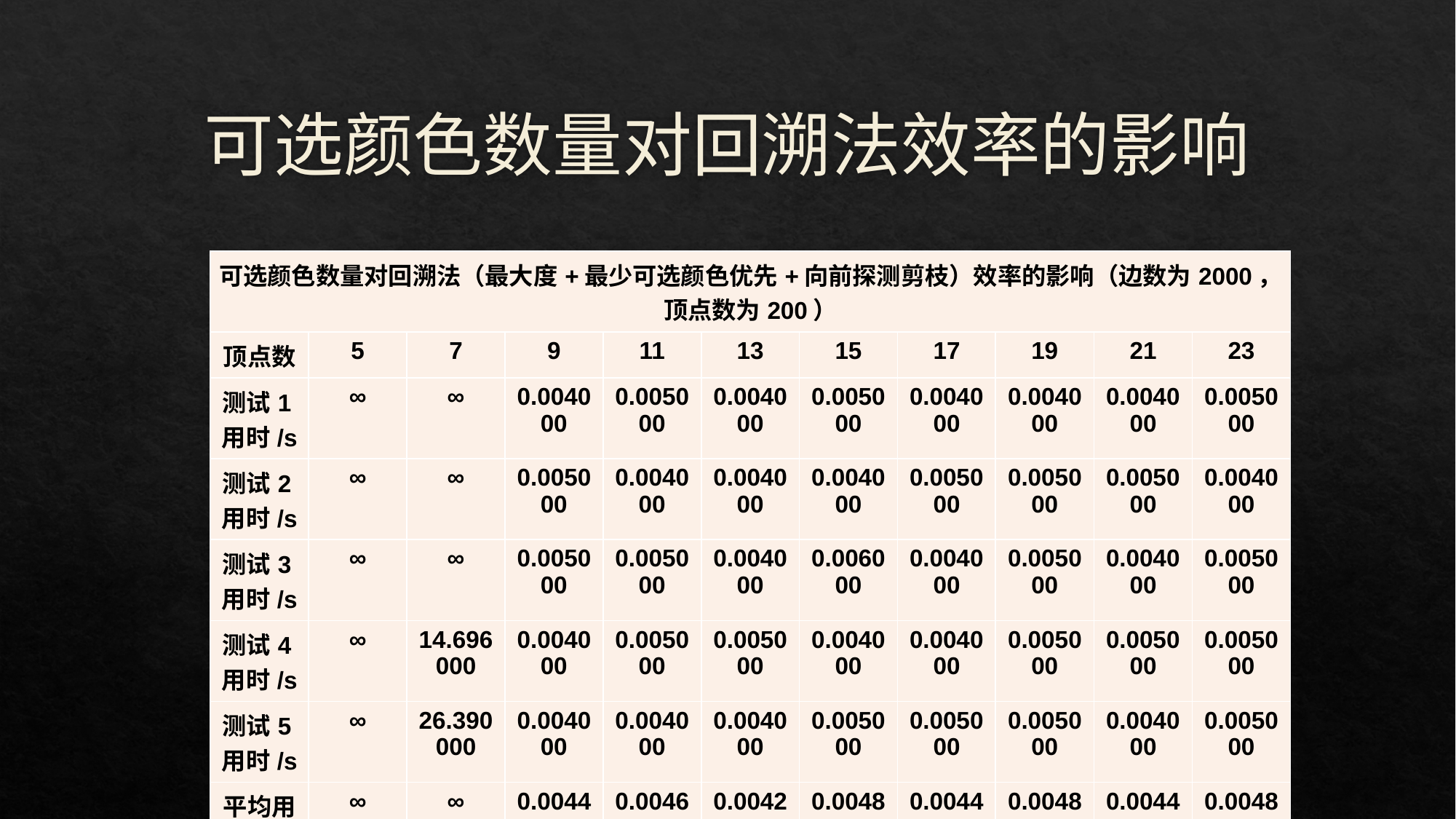

# 可选颜色数量对回溯法效率的影响
| 可选颜色数量对回溯法（最大度+最少可选颜色优先+向前探测剪枝）效率的影响（边数为2000，顶点数为200） |  |  |  |  |  |  |  |  |  |  |
| --- | --- | --- | --- | --- | --- | --- | --- | --- | --- | --- |
| 顶点数 | 5 | 7 | 9 | 11 | 13 | 15 | 17 | 19 | 21 | 23 |
| 测试1用时/s | ∞ | ∞ | 0.004000 | 0.005000 | 0.004000 | 0.005000 | 0.004000 | 0.004000 | 0.004000 | 0.005000 |
| 测试2用时/s | ∞ | ∞ | 0.005000 | 0.004000 | 0.004000 | 0.004000 | 0.005000 | 0.005000 | 0.005000 | 0.004000 |
| 测试3用时/s | ∞ | ∞ | 0.005000 | 0.005000 | 0.004000 | 0.006000 | 0.004000 | 0.005000 | 0.004000 | 0.005000 |
| 测试4用时/s | ∞ | 14.696000 | 0.004000 | 0.005000 | 0.005000 | 0.004000 | 0.004000 | 0.005000 | 0.005000 | 0.005000 |
| 测试5用时/s | ∞ | 26.390000 | 0.004000 | 0.004000 | 0.004000 | 0.005000 | 0.005000 | 0.005000 | 0.004000 | 0.005000 |
| 平均用时/s | ∞ | ∞ | 0.004400 | 0.004600 | 0.004200 | 0.004800 | 0.004400 | 0.004800 | 0.004400 | 0.004800 |